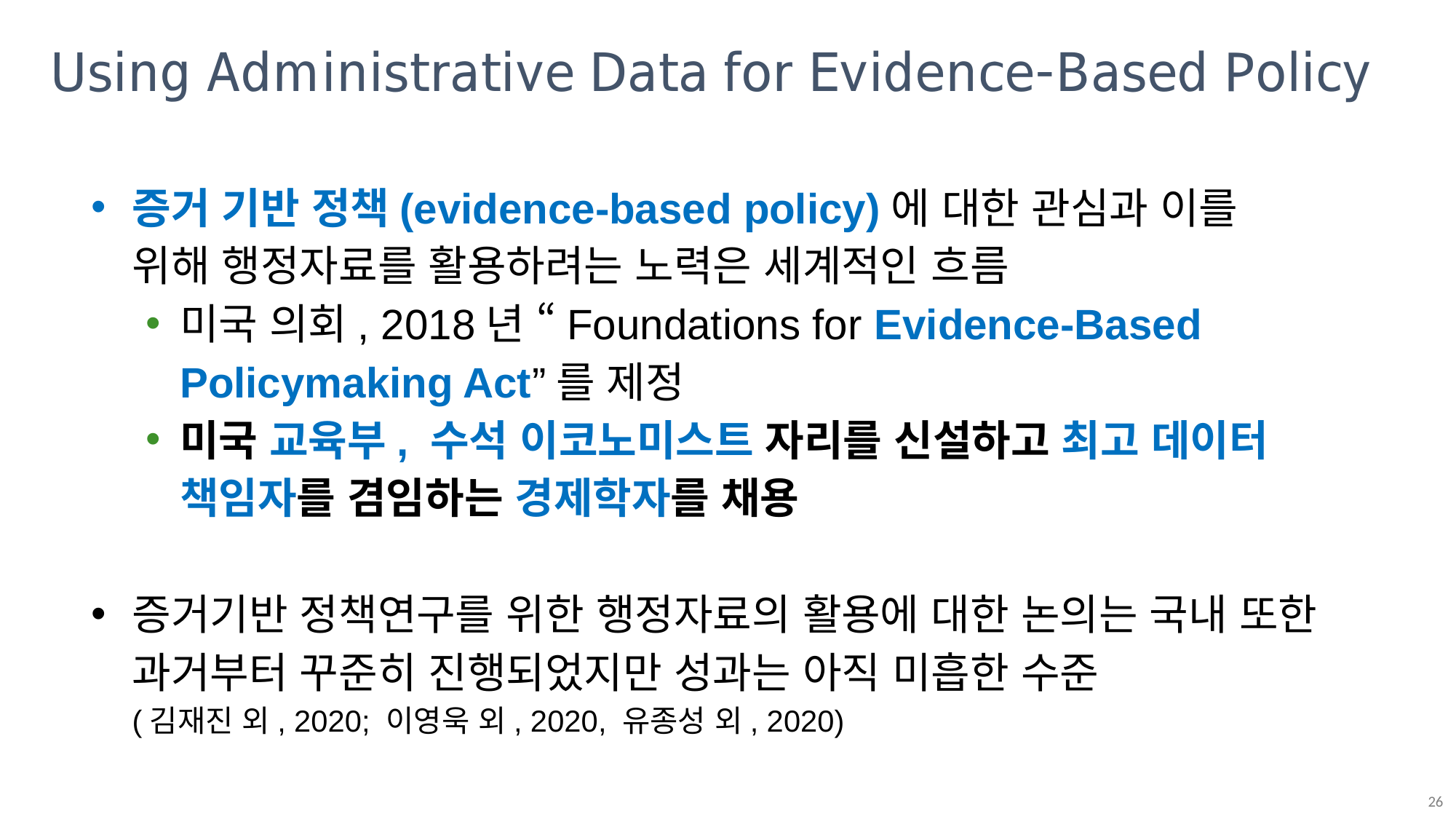

Using Administrative Data for Evidence-Based Policy
증거 기반 정책(evidence-based policy)에 대한 관심과 이를 위해 행정자료를 활용하려는 노력은 세계적인 흐름
미국 의회, 2018년 “Foundations for Evidence-Based Policymaking Act”를 제정
미국 교육부, 수석 이코노미스트 자리를 신설하고 최고 데이터 책임자를 겸임하는 경제학자를 채용

증거기반 정책연구를 위한 행정자료의 활용에 대한 논의는 국내 또한 과거부터 꾸준히 진행되었지만 성과는 아직 미흡한 수준
(김재진 외, 2020; 이영욱 외, 2020, 유종성 외, 2020)
26